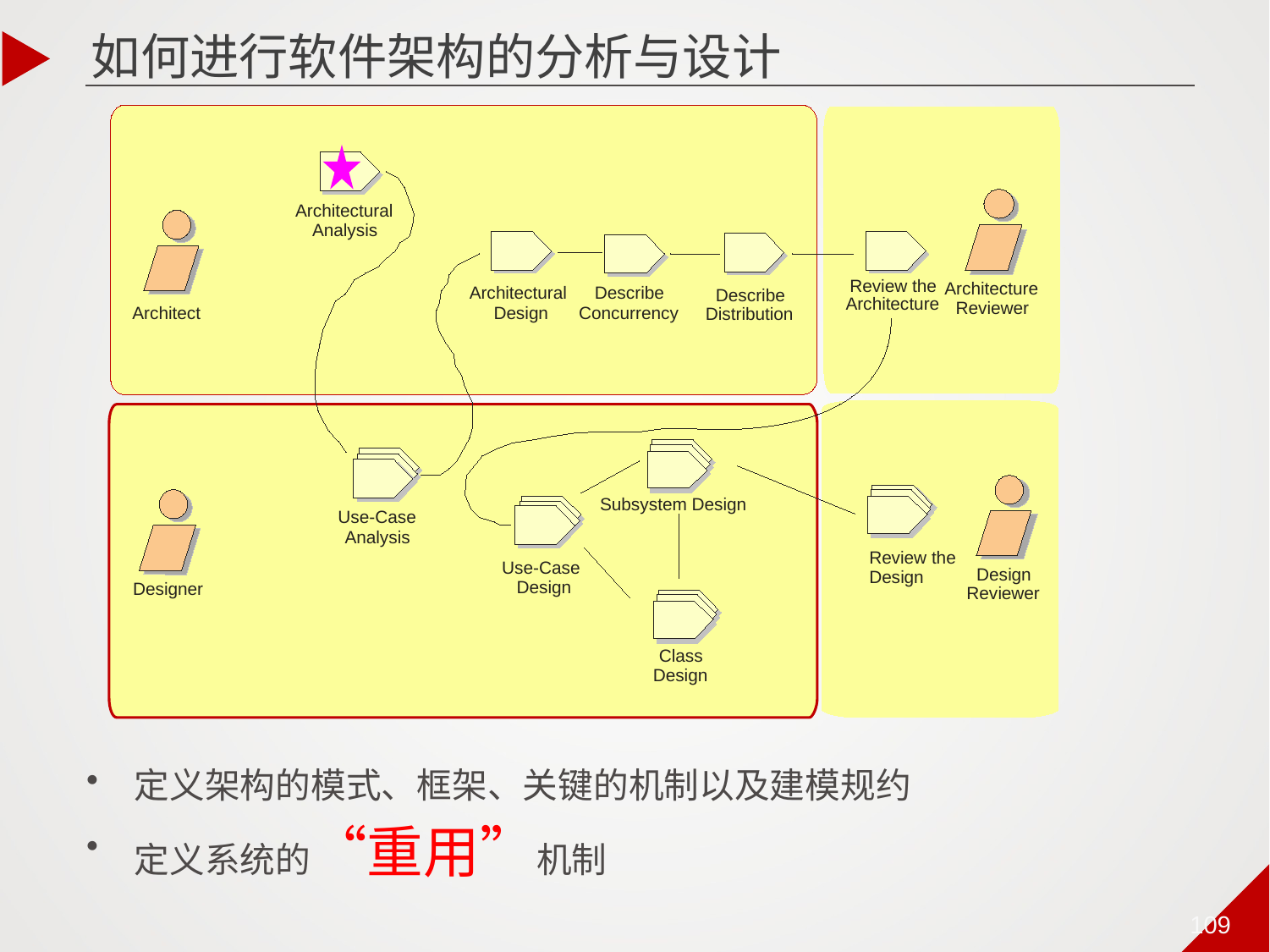

# 如何进行软件架构的分析与设计

Architectural

Analysis

Review the
Architecture
Describe
Architectural
Describe
Architecture
Reviewer
Architect
Concurrency
Design
Distribution

Subsystem Design

Use-Case

Analysis

Review the

Use-Case
Design
Design
 Design
Designer
Reviewer

Class
Design
定义架构的模式、框架、关键的机制以及建模规约
定义系统的“重用”机制